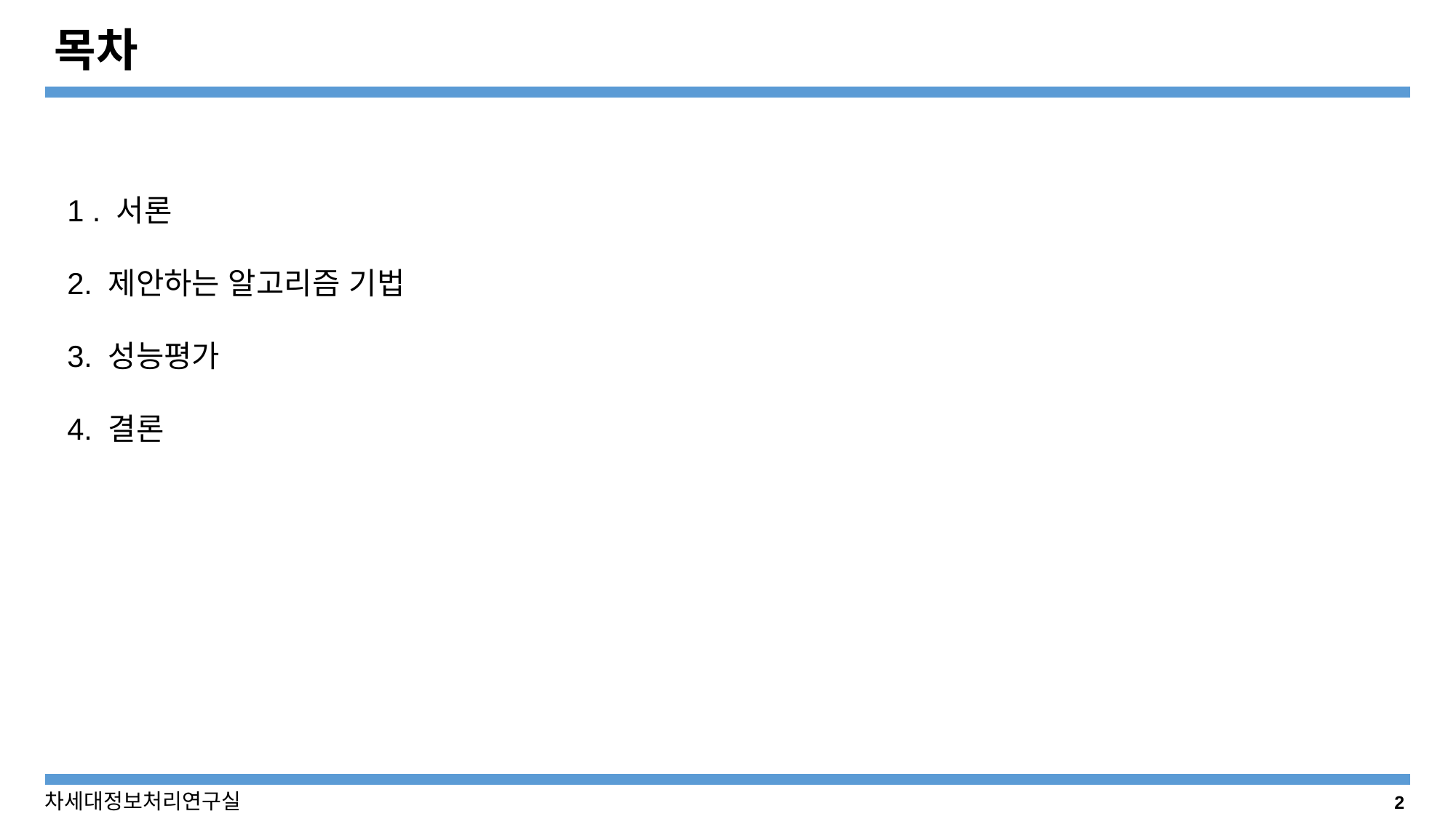

목차
1 . 서론

2. 제안하는 알고리즘 기법

3. 성능평가

4. 결론

2